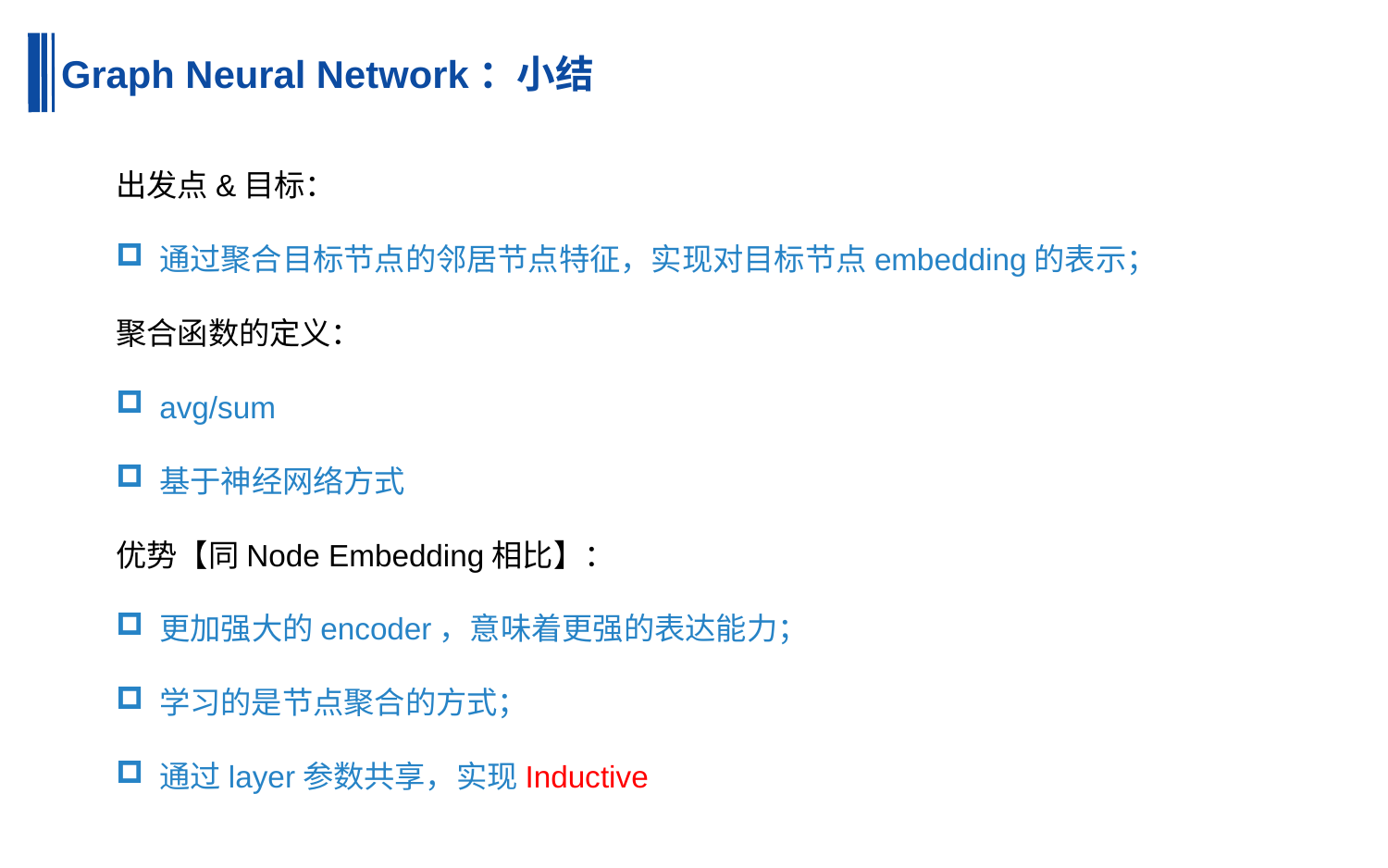

# Graph Neural Network：小结
出发点&目标：

通过聚合目标节点的邻居节点特征，实现对目标节点embedding的表示；

聚合函数的定义：

avg/sum

基于神经网络方式

优势【同Node Embedding相比】：

更加强大的encoder，意味着更强的表达能力；

学习的是节点聚合的方式；

通过layer参数共享，实现Inductive